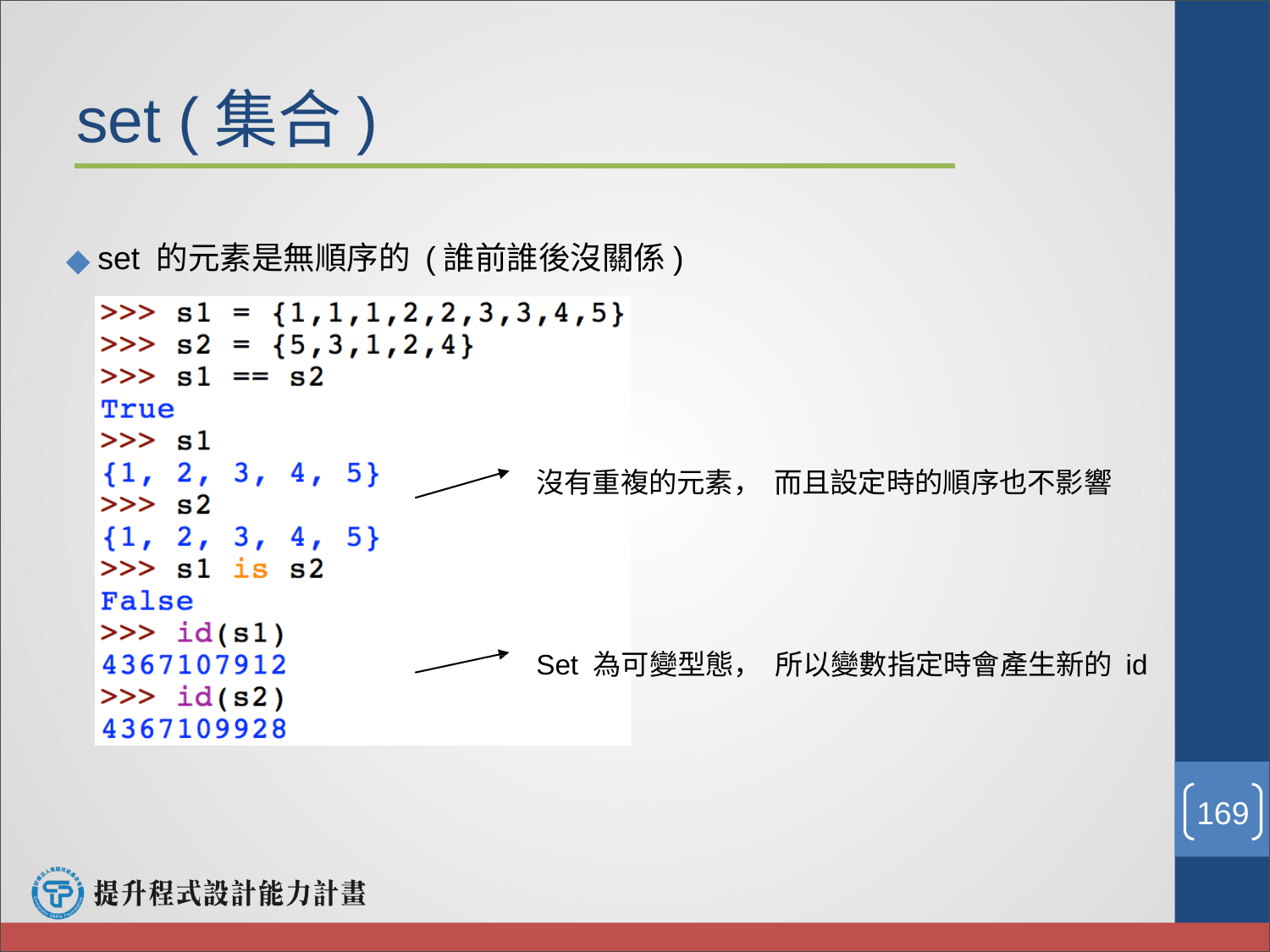

set (集合)
set 的元素是無順序的 (誰前誰後沒關係)

沒有重複的元素，  而且設定時的順序也不影響

Set 為可變型態，  所以變數指定時會產生新的 id

169